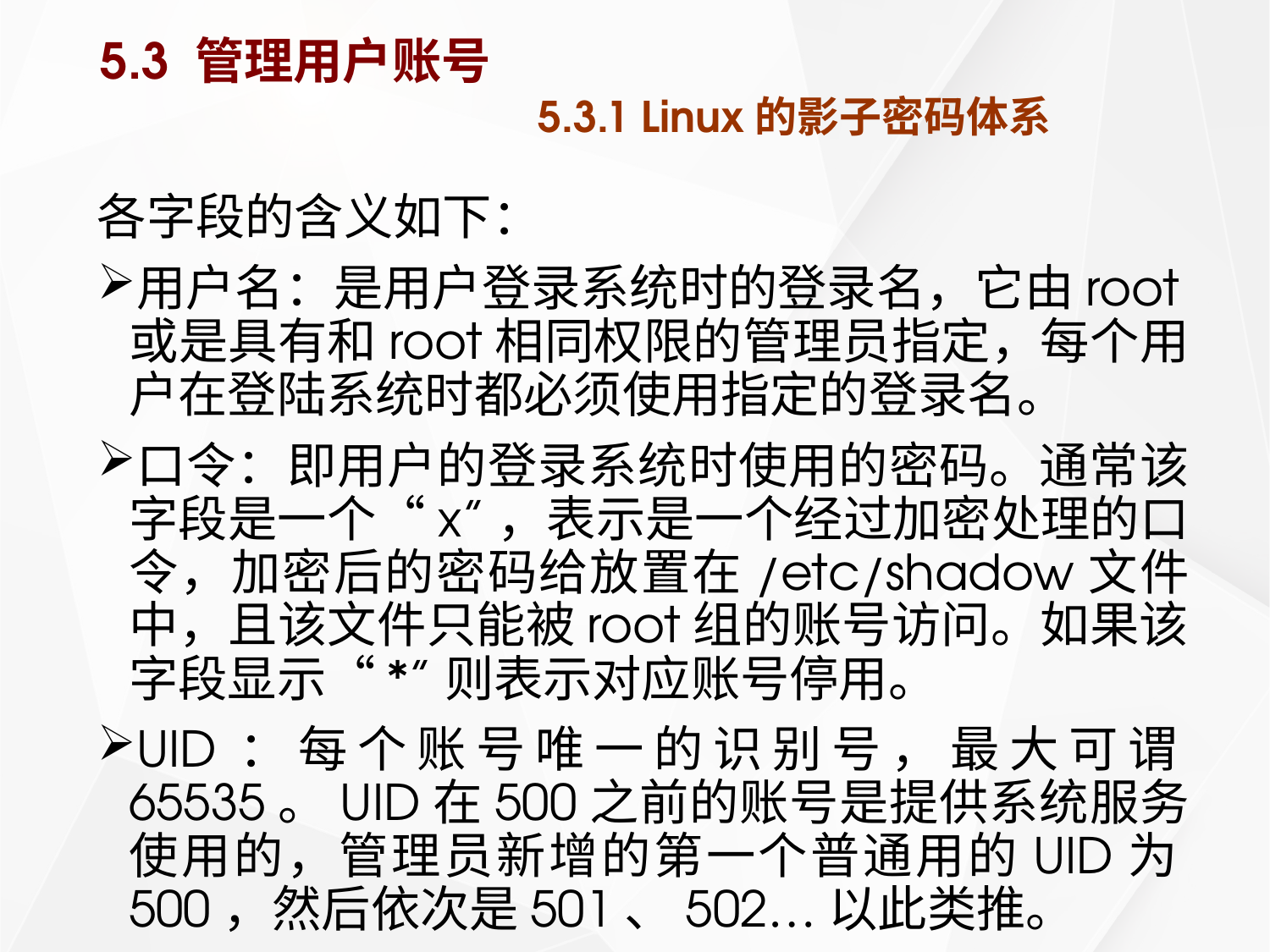

# 5.3 管理用户账号 5.3.1 Linux的影子密码体系
各字段的含义如下：
用户名：是用户登录系统时的登录名，它由root或是具有和root相同权限的管理员指定，每个用户在登陆系统时都必须使用指定的登录名。
口令：即用户的登录系统时使用的密码。通常该字段是一个“x”，表示是一个经过加密处理的口令，加密后的密码给放置在/etc/shadow文件中，且该文件只能被root组的账号访问。如果该字段显示“*”则表示对应账号停用。
UID：每个账号唯一的识别号，最大可谓65535。UID在500之前的账号是提供系统服务使用的，管理员新增的第一个普通用的UID为500，然后依次是501、502…以此类推。